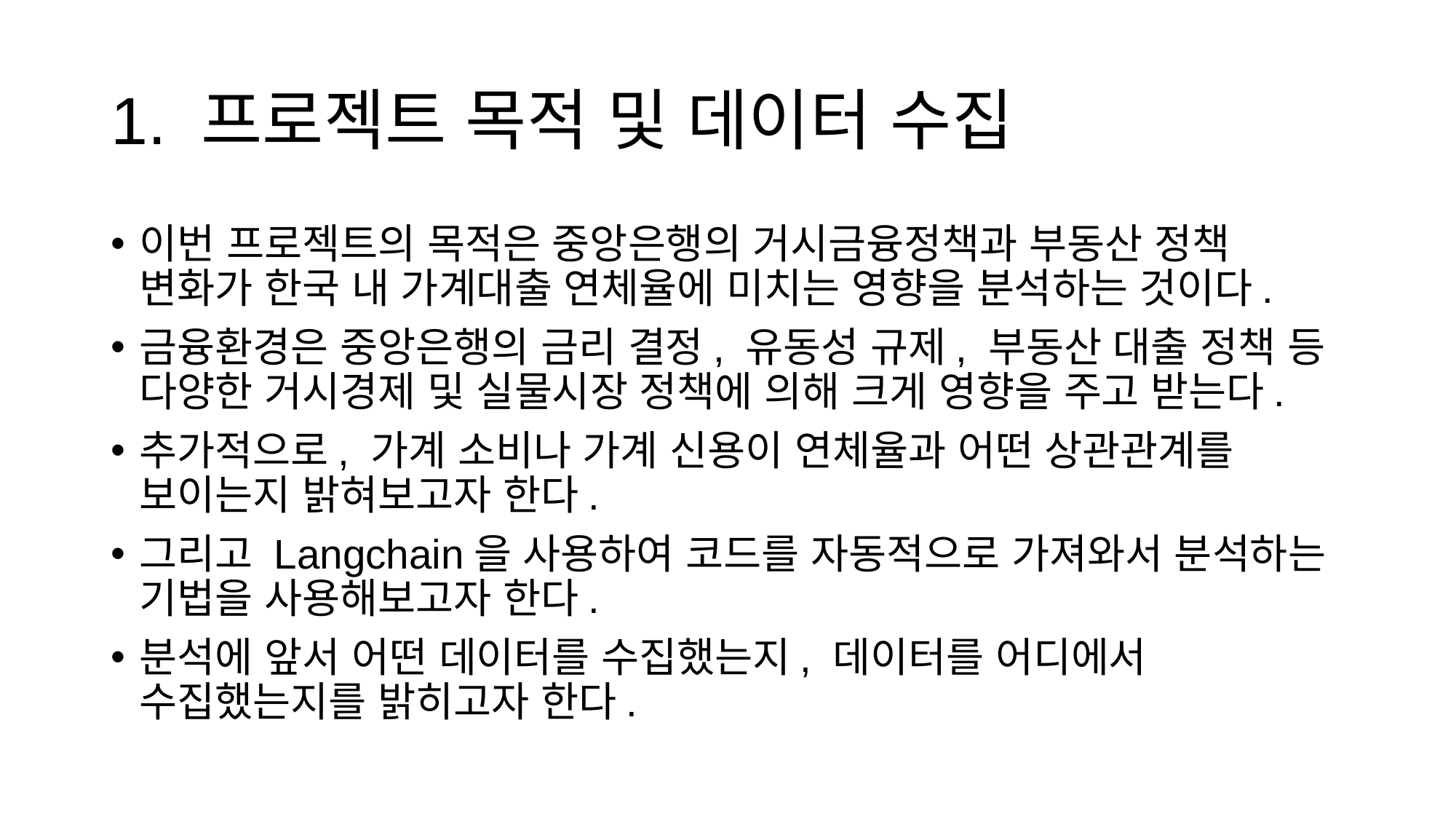

# 1. 프로젝트 목적 및 데이터 수집
이번 프로젝트의 목적은 중앙은행의 거시금융정책과 부동산 정책 변화가 한국 내 가계대출 연체율에 미치는 영향을 분석하는 것이다.
금융환경은 중앙은행의 금리 결정, 유동성 규제, 부동산 대출 정책 등 다양한 거시경제 및 실물시장 정책에 의해 크게 영향을 주고 받는다.
추가적으로, 가계 소비나 가계 신용이 연체율과 어떤 상관관계를 보이는지 밝혀보고자 한다.
그리고 Langchain을 사용하여 코드를 자동적으로 가져와서 분석하는 기법을 사용해보고자 한다.
분석에 앞서 어떤 데이터를 수집했는지, 데이터를 어디에서 수집했는지를 밝히고자 한다.